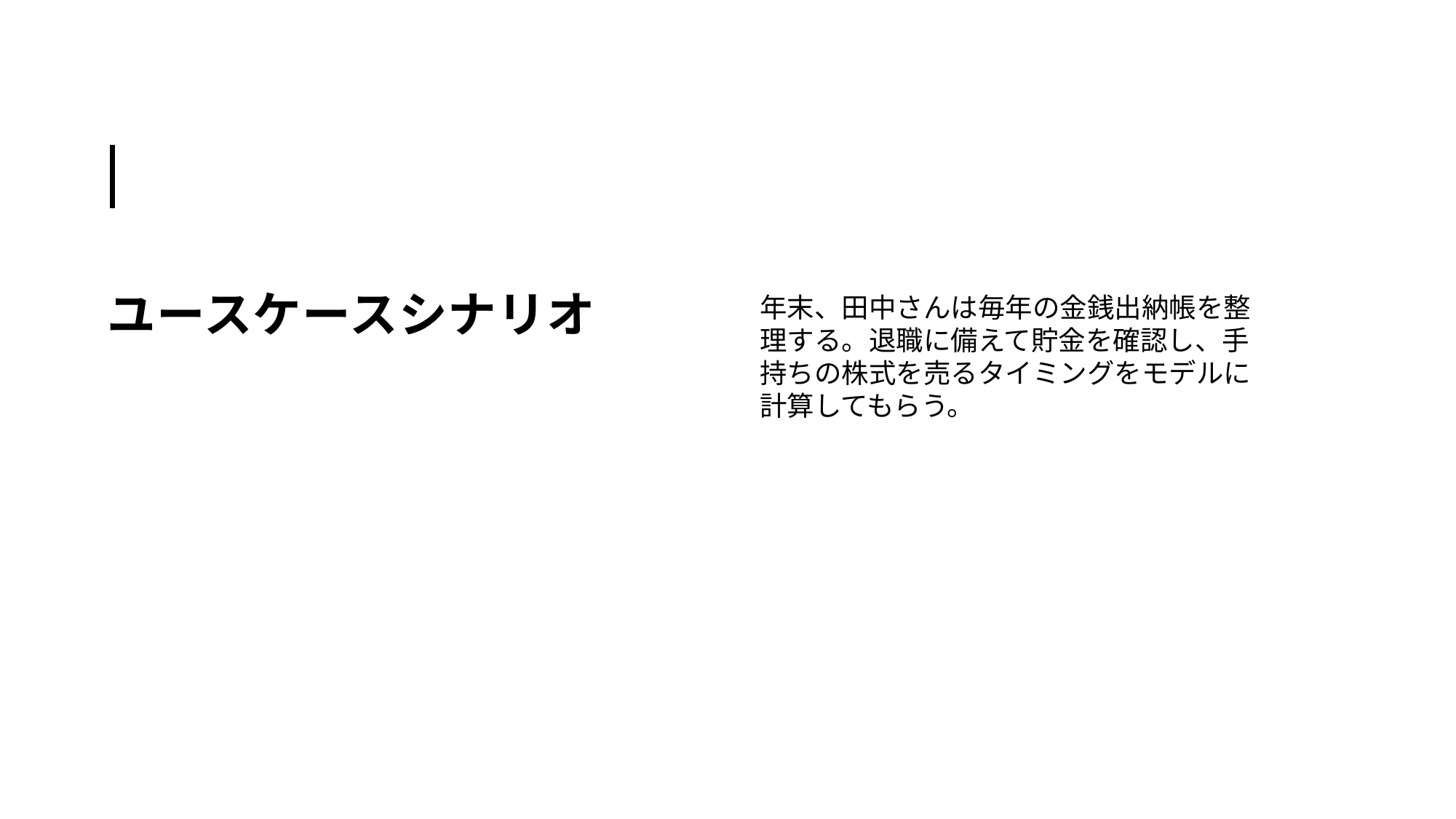

# ユースケースシナリオ
年末、田中さんは毎年の金銭出納帳を整理する。退職に備えて貯金を確認し、手持ちの株式を売るタイミングをモデルに計算してもらう。